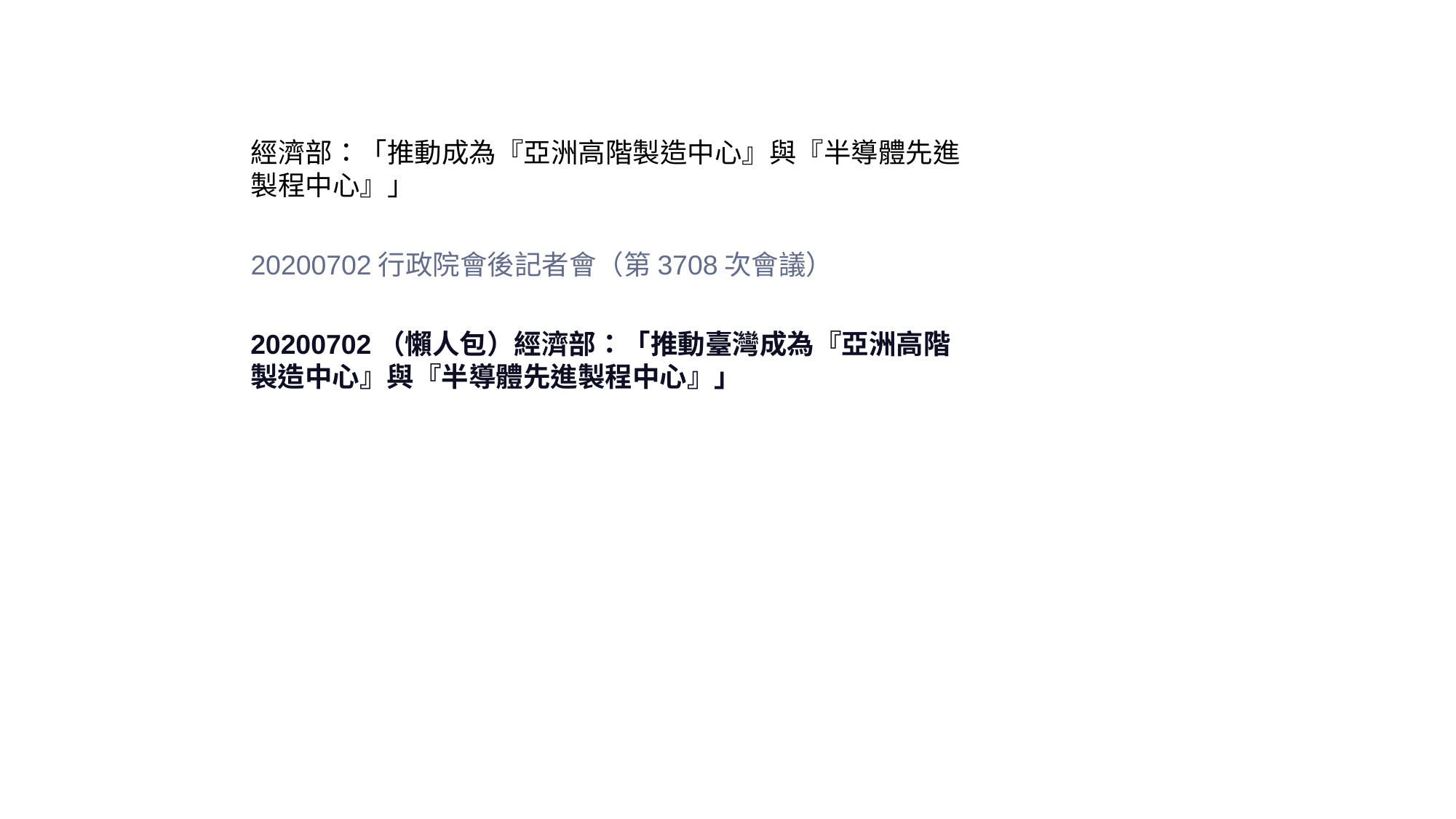

經濟部：「推動成為『亞洲高階製造中心』與『半導體先進製程中心』」
20200702行政院會後記者會（第3708次會議）
20200702（懶人包）經濟部：「推動臺灣成為『亞洲高階製造中心』與『半導體先進製程中心』」